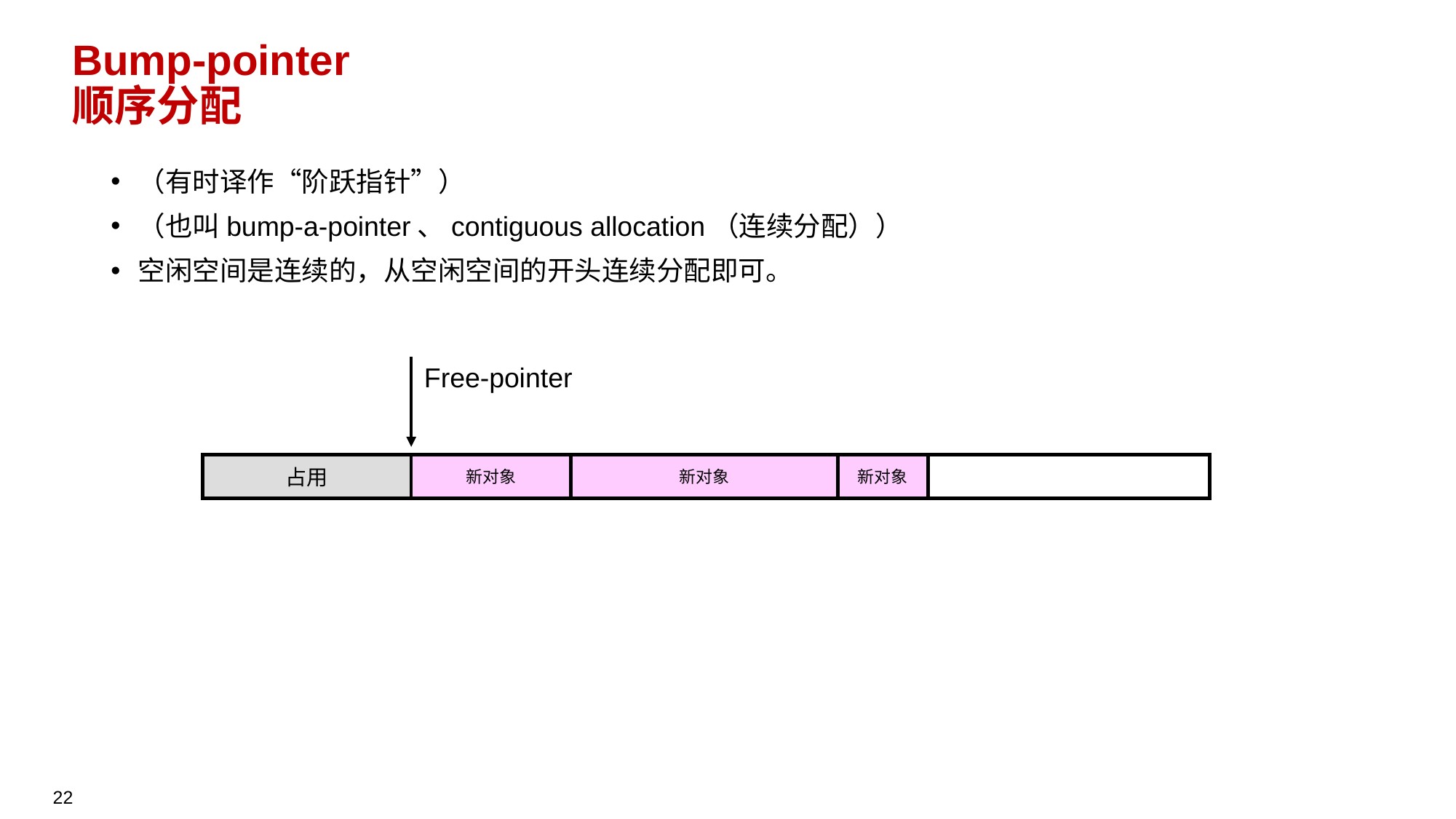

# Bump-pointer 顺序分配
（有时译作“阶跃指针”）
（也叫bump-a-pointer、contiguous allocation（连续分配））
空闲空间是连续的，从空闲空间的开头连续分配即可。
Free-pointer
新对象
新对象
占用

空闲
新对象